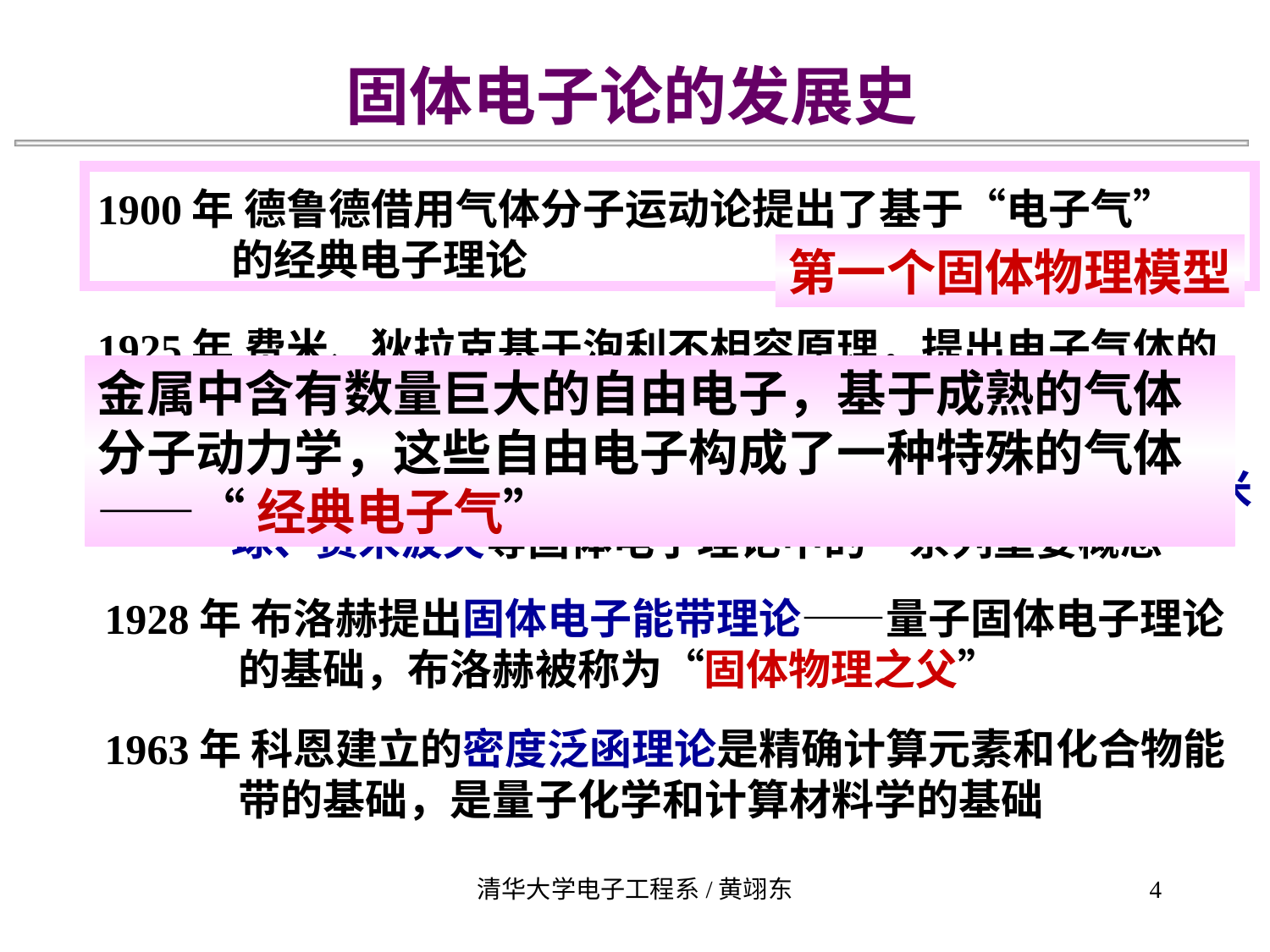

固体电子论的发展史

1900年 德鲁德借用气体分子运动论提出了基于“电子气”
             的经典电子理论
第一个固体物理模型
1925年 费米、狄拉克基于泡利不相容原理，提出电子气体的
             新统计方法：费米-狄拉克统计
金属中含有数量巨大的自由电子，基于成熟的气体分子动力学，这些自由电子构成了一种特殊的气体
——“经典电子气”
1928年 索末菲使用费米-狄拉克统计，给出了费米气体、费米
             球、费米波矢等固体电子理论中的一系列重要概念
1928年 布洛赫提出固体电子能带理论——量子固体电子理论
             的基础，布洛赫被称为“固体物理之父”
1963年 科恩建立的密度泛函理论是精确计算元素和化合物能
             带的基础，是量子化学和计算材料学的基础
清华大学电子工程系/黄翊东
4